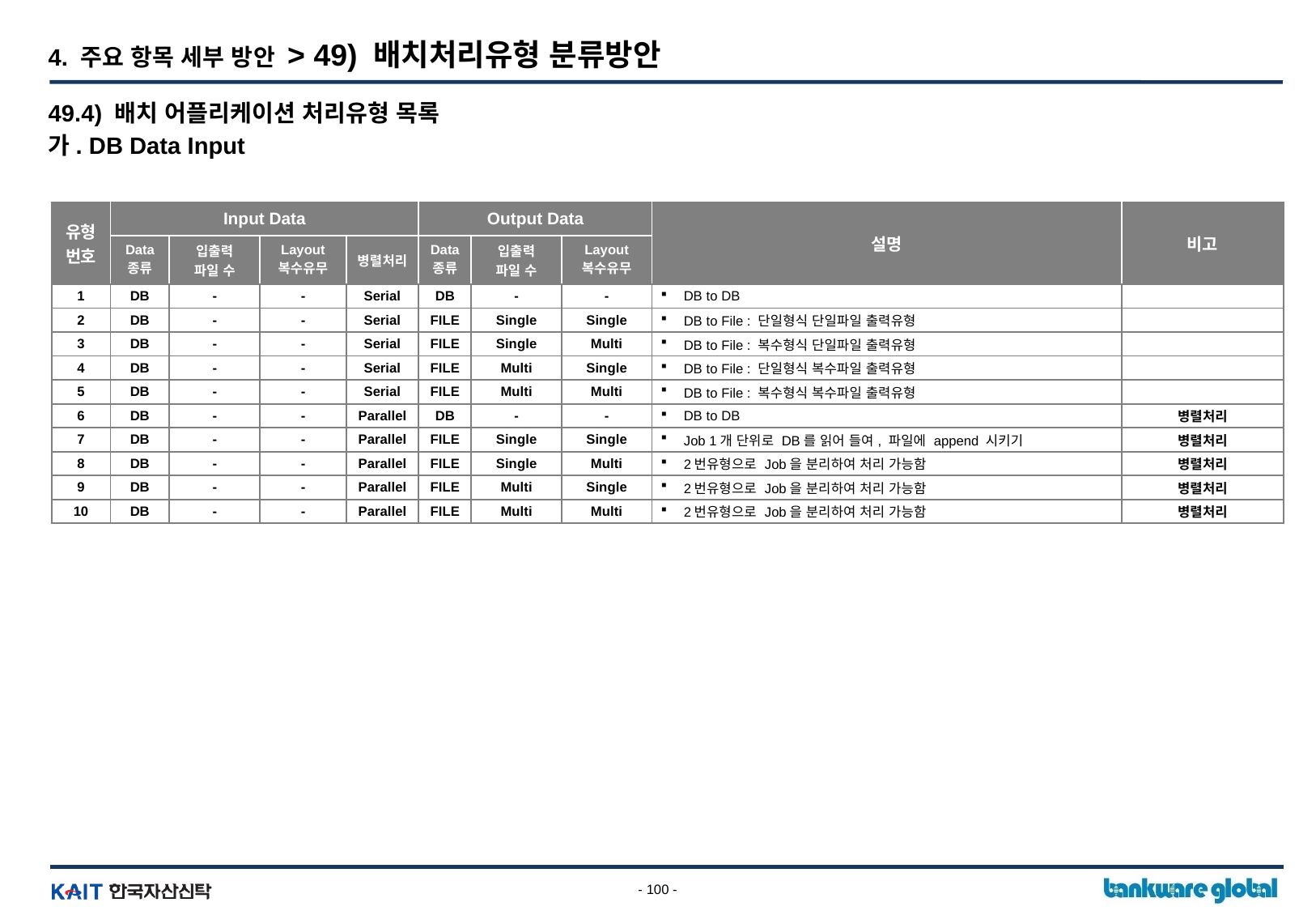

4. 주요 항목 세부 방안 > 49) 배치처리유형 분류방안
49.4) 배치 어플리케이션 처리유형 목록
가. DB Data Input
| 유형번호 | Input Data |  |  |  | Output Data |  |  | 설명 | 비고 |
| --- | --- | --- | --- | --- | --- | --- | --- | --- | --- |
|  | Data 종류 | 입출력 파일 수 | Layout 복수유무 | 병렬처리 | Data 종류 | 입출력 파일 수 | Layout 복수유무 |  |  |
| 1 | DB | - | - | Serial | DB | - | - | DB to DB |  |
| 2 | DB | - | - | Serial | FILE | Single | Single | DB to File : 단일형식 단일파일 출력유형 |  |
| 3 | DB | - | - | Serial | FILE | Single | Multi | DB to File : 복수형식 단일파일 출력유형 |  |
| 4 | DB | - | - | Serial | FILE | Multi | Single | DB to File : 단일형식 복수파일 출력유형 |  |
| 5 | DB | - | - | Serial | FILE | Multi | Multi | DB to File : 복수형식 복수파일 출력유형 |  |
| 6 | DB | - | - | Parallel | DB | - | - | DB to DB | 병렬처리 |
| 7 | DB | - | - | Parallel | FILE | Single | Single | Job 1개 단위로 DB를 읽어 들여, 파일에 append 시키기 | 병렬처리 |
| 8 | DB | - | - | Parallel | FILE | Single | Multi | 2번유형으로 Job을 분리하여 처리 가능함 | 병렬처리 |
| 9 | DB | - | - | Parallel | FILE | Multi | Single | 2번유형으로 Job을 분리하여 처리 가능함 | 병렬처리 |
| 10 | DB | - | - | Parallel | FILE | Multi | Multi | 2번유형으로 Job을 분리하여 처리 가능함 | 병렬처리 |